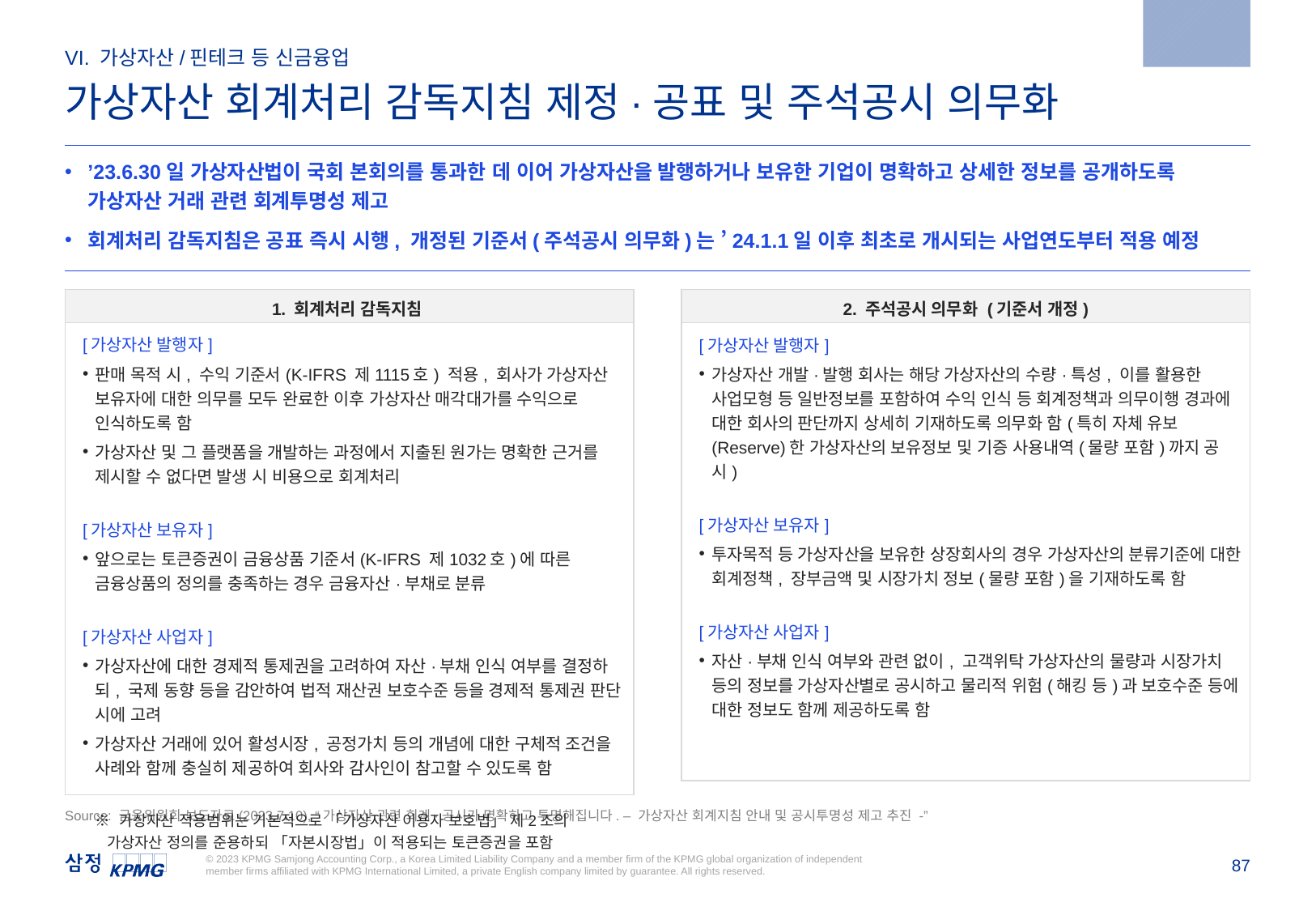

2023.7.10
VI. 가상자산/핀테크 등 신금융업
가상자산 회계처리 감독지침 제정·공표 및 주석공시 의무화
’23.6.30일 가상자산법이 국회 본회의를 통과한 데 이어 가상자산을 발행하거나 보유한 기업이 명확하고 상세한 정보를 공개하도록 가상자산 거래 관련 회계투명성 제고
회계처리 감독지침은 공표 즉시 시행, 개정된 기준서(주석공시 의무화)는 ’24.1.1일 이후 최초로 개시되는 사업연도부터 적용 예정
| 1. 회계처리 감독지침 |
| --- |
| [가상자산 발행자] 판매 목적 시, 수익 기준서(K-IFRS 제1115호) 적용, 회사가 가상자산 보유자에 대한 의무를 모두 완료한 이후 가상자산 매각대가를 수익으로 인식하도록 함 가상자산 및 그 플랫폼을 개발하는 과정에서 지출된 원가는 명확한 근거를 제시할 수 없다면 발생 시 비용으로 회계처리 [가상자산 보유자] 앞으로는 토큰증권이 금융상품 기준서(K-IFRS 제1032호)에 따른 금융상품의 정의를 충족하는 경우 금융자산·부채로 분류 [가상자산 사업자] 가상자산에 대한 경제적 통제권을 고려하여 자산·부채 인식 여부를 결정하되, 국제 동향 등을 감안하여 법적 재산권 보호수준 등을 경제적 통제권 판단 시에 고려 가상자산 거래에 있어 활성시장, 공정가치 등의 개념에 대한 구체적 조건을 사례와 함께 충실히 제공하여 회사와 감사인이 참고할 수 있도록 함 ※ 가상자산 적용범위는 기본적으로 「가상자산 이용자 보호법」 제2조의 가상자산 정의를 준용하되 「자본시장법」이 적용되는 토큰증권을 포함 |
| 2. 주석공시 의무화 (기준서 개정) |
| --- |
| [가상자산 발행자] 가상자산 개발·발행 회사는 해당 가상자산의 수량·특성, 이를 활용한 사업모형 등 일반정보를 포함하여 수익 인식 등 회계정책과 의무이행 경과에 대한 회사의 판단까지 상세히 기재하도록 의무화 함(특히 자체 유보(Reserve)한 가상자산의 보유정보 및 기증 사용내역(물량 포함)까지 공시) [가상자산 보유자] 투자목적 등 가상자산을 보유한 상장회사의 경우 가상자산의 분류기준에 대한 회계정책, 장부금액 및 시장가치 정보(물량 포함)을 기재하도록 함 [가상자산 사업자] 자산·부채 인식 여부와 관련 없이, 고객위탁 가상자산의 물량과 시장가치 등의 정보를 가상자산별로 공시하고 물리적 위험(해킹 등)과 보호수준 등에 대한 정보도 함께 제공하도록 함 |
Source: 금융위원회 보도자료(2023.7.10), “가상자산 관련 회계·공시가 명확하고 투명해집니다. – 가상자산 회계지침 안내 및 공시투명성 제고 추진 -”